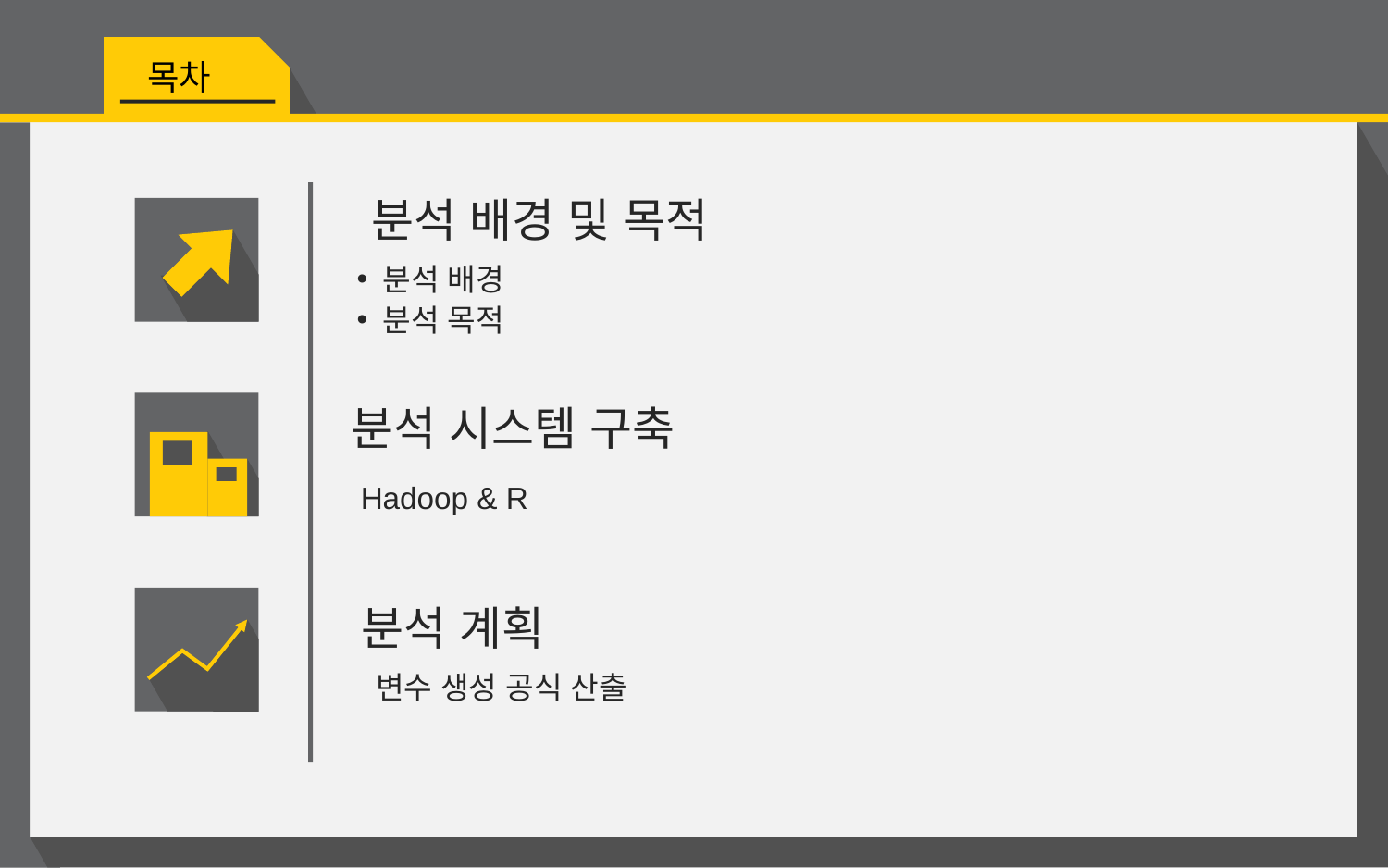

목차

분석 배경 및 목적

분석 배경
분석 목적

분석 시스템 구축

Hadoop & R

분석 계획

변수 생성 공식 산출